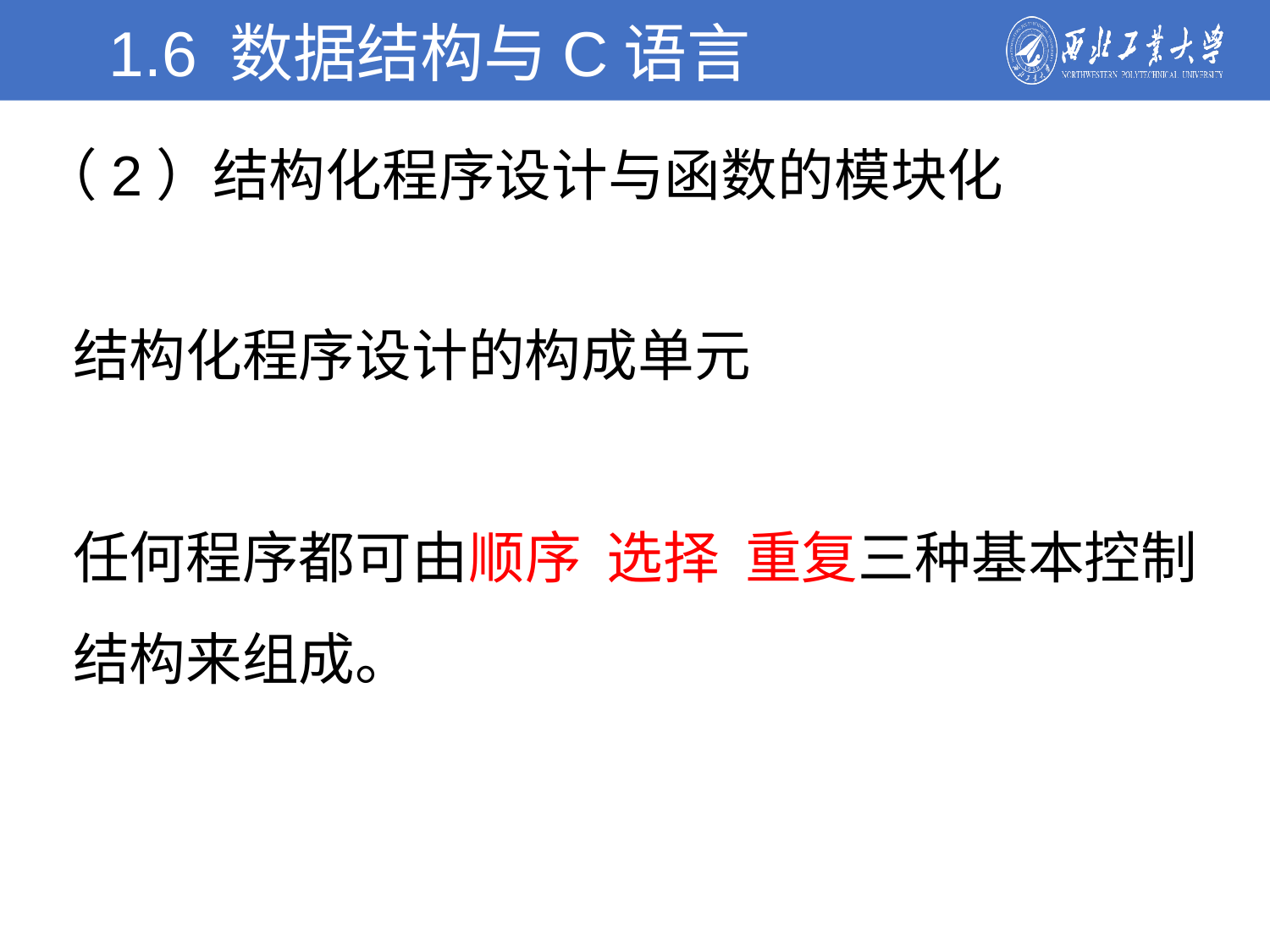

1.6 数据结构与C语言
（2）结构化程序设计与函数的模块化
学校简介
结构化程序设计的构成单元

任何程序都可由顺序  选择  重复三种基本控制结构来组成。
33